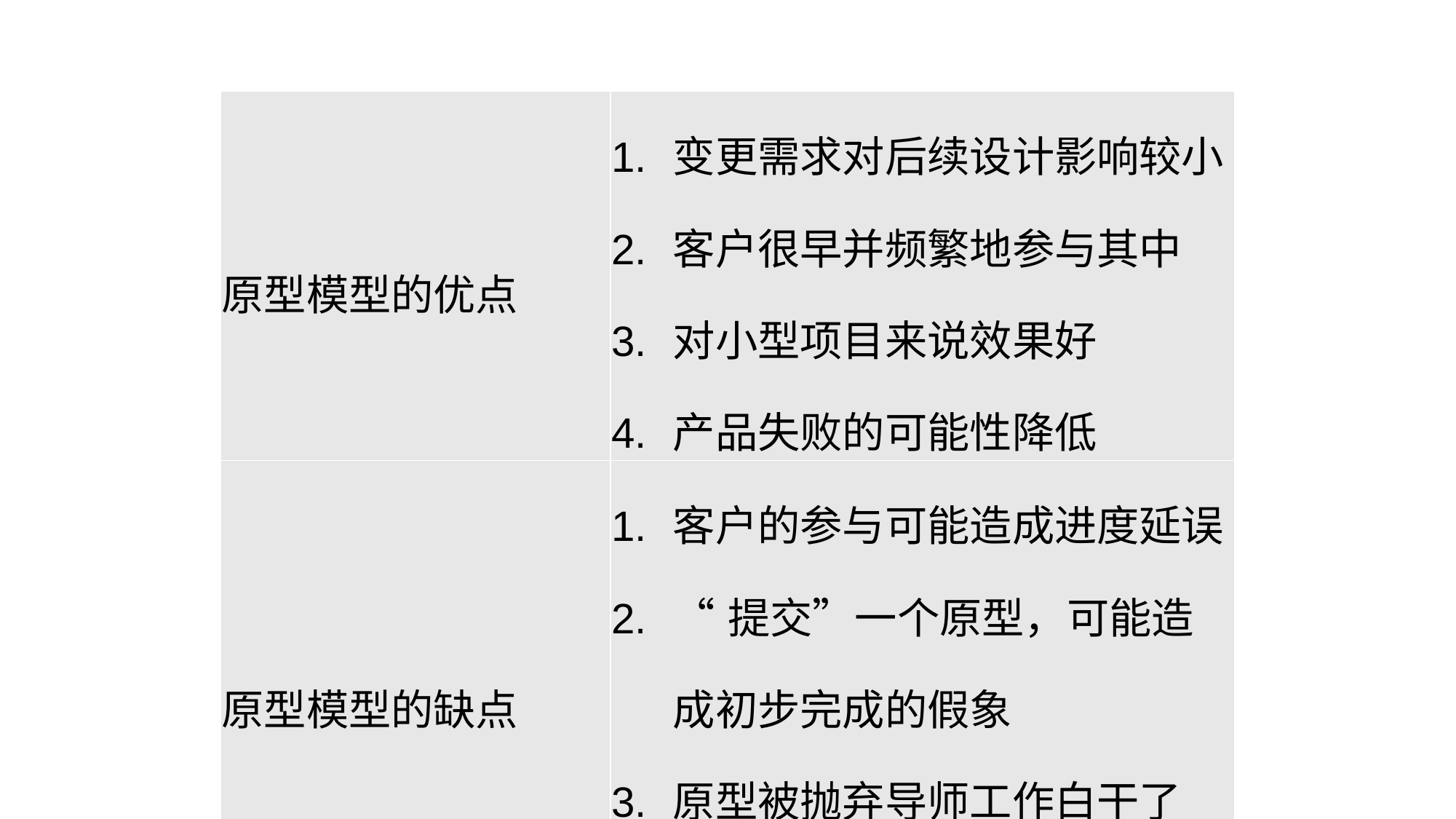

| 原型模型的优点 | 变更需求对后续设计影响较小 客户很早并频繁地参与其中 对小型项目来说效果好 产品失败的可能性降低 |
| --- | --- |
| 原型模型的缺点 | 客户的参与可能造成进度延误 “提交”一个原型，可能造成初步完成的假象 原型被抛弃导师工作白干了 很难计划和管理 |